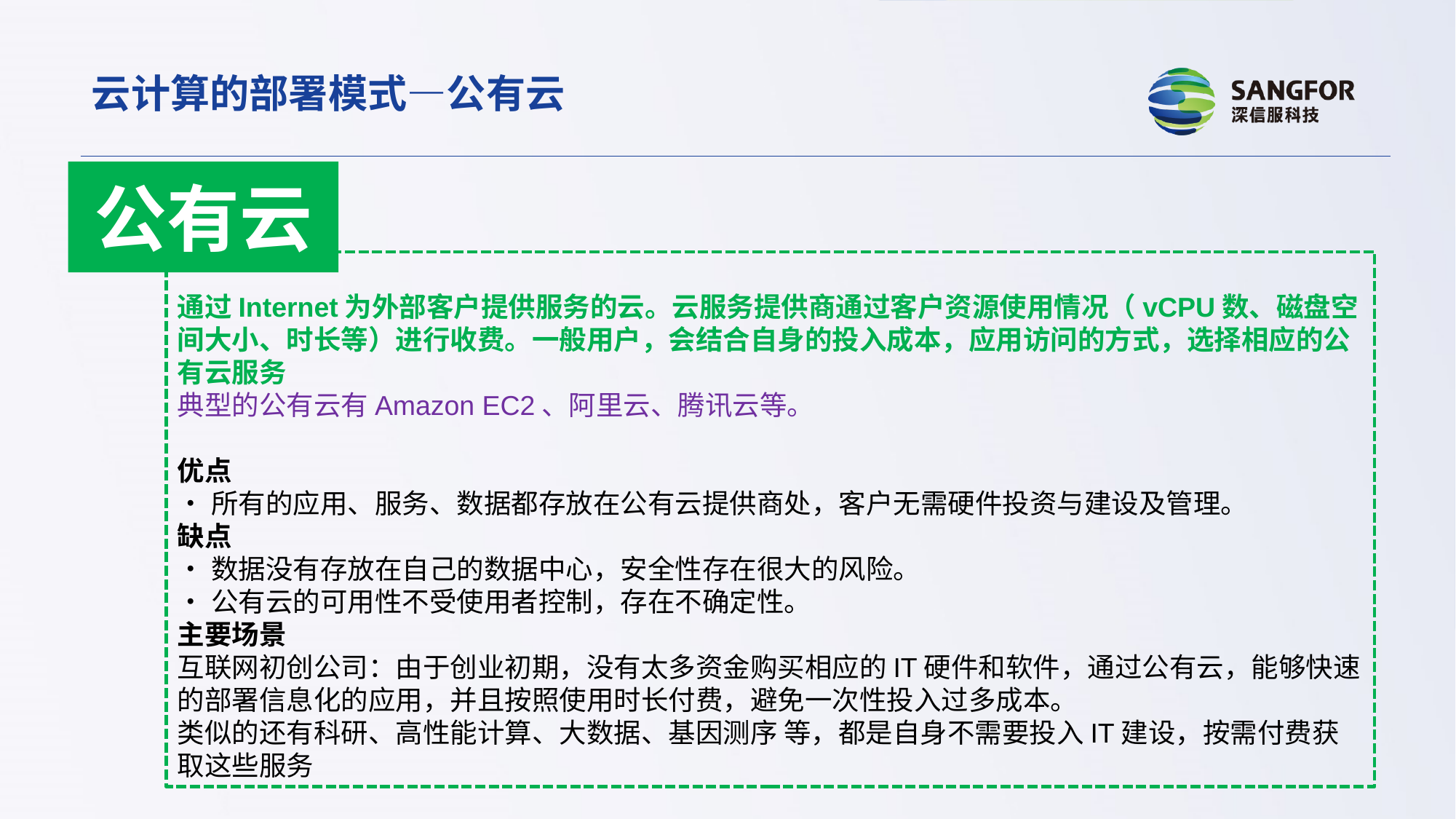

云计算的部署模式—公有云
公有云

通过Internet为外部客户提供服务的云。云服务提供商通过客户资源使用情况（vCPU数、磁盘空间大小、时长等）进行收费。一般用户，会结合自身的投入成本，应用访问的方式，选择相应的公有云服务
典型的公有云有Amazon EC2、阿里云、腾讯云等。

优点
•所有的应用、服务、数据都存放在公有云提供商处，客户无需硬件投资与建设及管理。
缺点
•数据没有存放在自己的数据中心，安全性存在很大的风险。
•公有云的可用性不受使用者控制，存在不确定性。
主要场景
互联网初创公司：由于创业初期，没有太多资金购买相应的IT硬件和软件，通过公有云，能够快速的部署信息化的应用，并且按照使用时长付费，避免一次性投入过多成本。
类似的还有科研、高性能计算、大数据、基因测序 等，都是自身不需要投入IT建设，按需付费获取这些服务